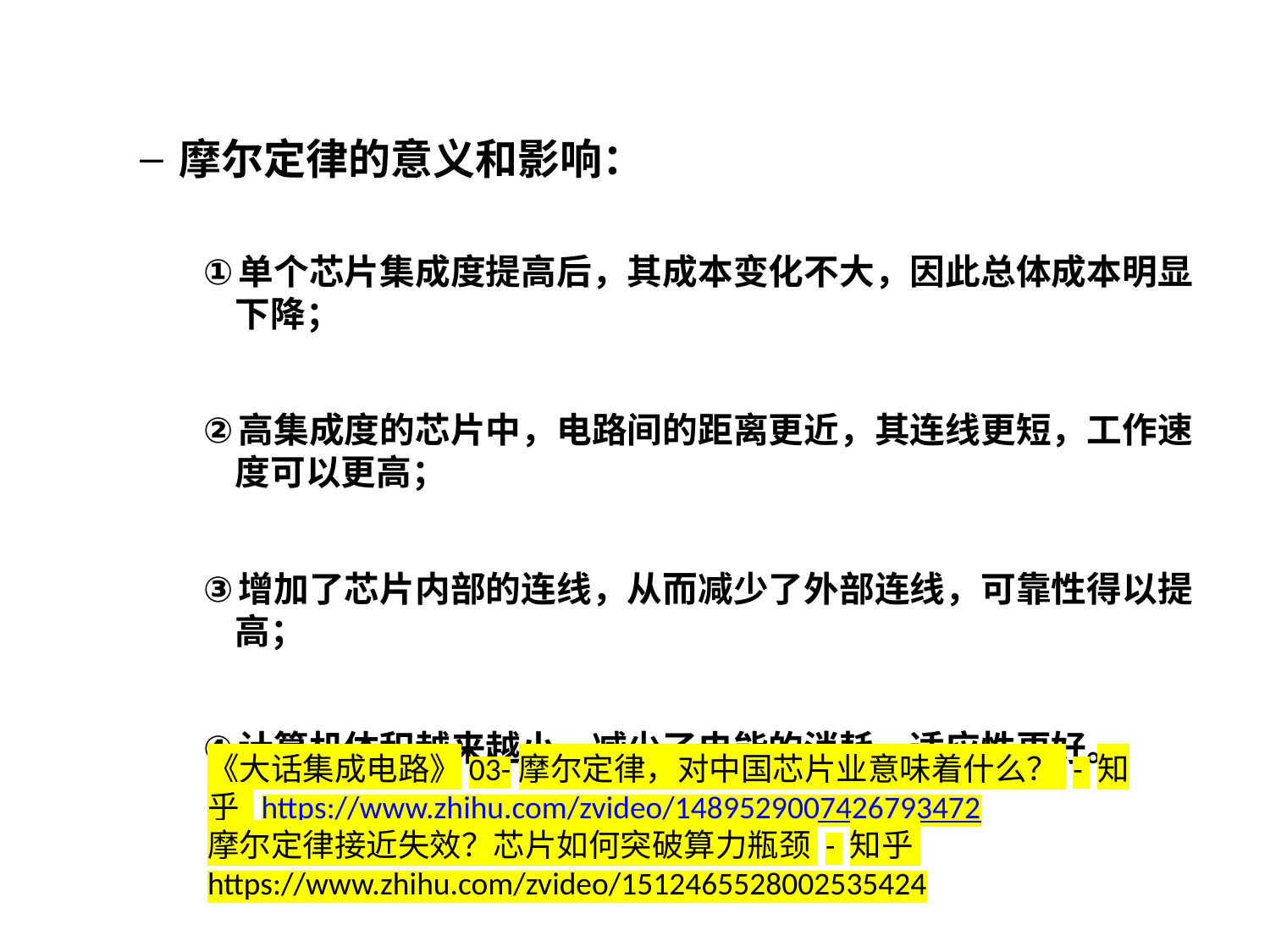

摩尔定律的意义和影响：

单个芯片集成度提高后，其成本变化不大，因此总体成本明显下降；

高集成度的芯片中，电路间的距离更近，其连线更短，工作速度可以更高；

增加了芯片内部的连线，从而减少了外部连线，可靠性得以提高；

计算机体积越来越小，减少了电能的消耗，适应性更好。
《大话集成电路》03-摩尔定律，对中国芯片业意味着什么？ - 知乎  https://www.zhihu.com/zvideo/1489529007426793472
摩尔定律接近失效？芯片如何突破算力瓶颈 - 知乎  https://www.zhihu.com/zvideo/1512465528002535424